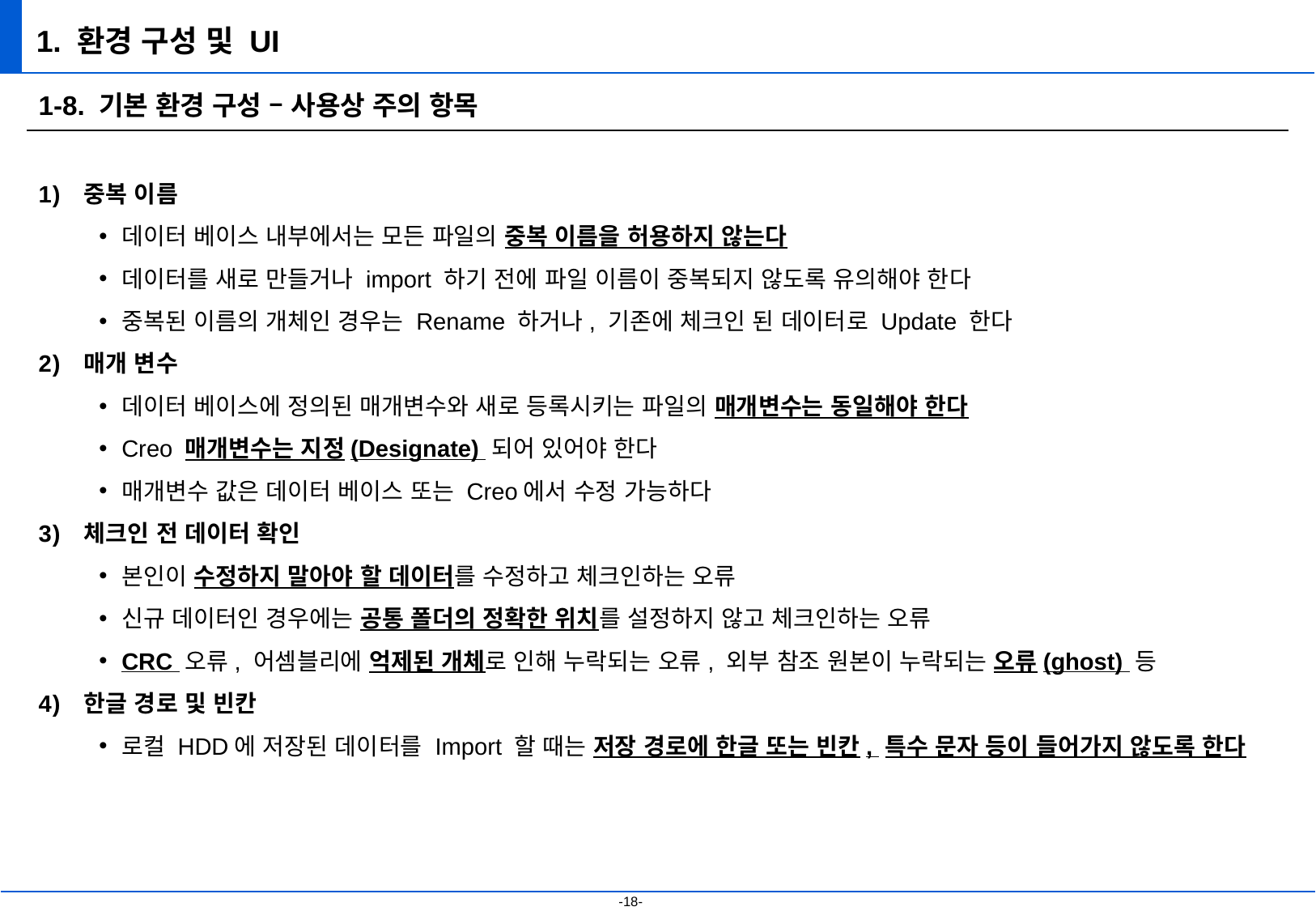

# 1. 환경 구성 및 UI
1-8. 기본 환경 구성 – 사용상 주의 항목
중복 이름
데이터 베이스 내부에서는 모든 파일의 중복 이름을 허용하지 않는다
데이터를 새로 만들거나 import 하기 전에 파일 이름이 중복되지 않도록 유의해야 한다
중복된 이름의 개체인 경우는 Rename 하거나, 기존에 체크인 된 데이터로 Update 한다
매개 변수
데이터 베이스에 정의된 매개변수와 새로 등록시키는 파일의 매개변수는 동일해야 한다
Creo 매개변수는 지정(Designate) 되어 있어야 한다
매개변수 값은 데이터 베이스 또는 Creo에서 수정 가능하다
체크인 전 데이터 확인
본인이 수정하지 말아야 할 데이터를 수정하고 체크인하는 오류
신규 데이터인 경우에는 공통 폴더의 정확한 위치를 설정하지 않고 체크인하는 오류
CRC 오류, 어셈블리에 억제된 개체로 인해 누락되는 오류, 외부 참조 원본이 누락되는 오류(ghost) 등
한글 경로 및 빈칸
로컬 HDD에 저장된 데이터를 Import 할 때는 저장 경로에 한글 또는 빈칸, 특수 문자 등이 들어가지 않도록 한다